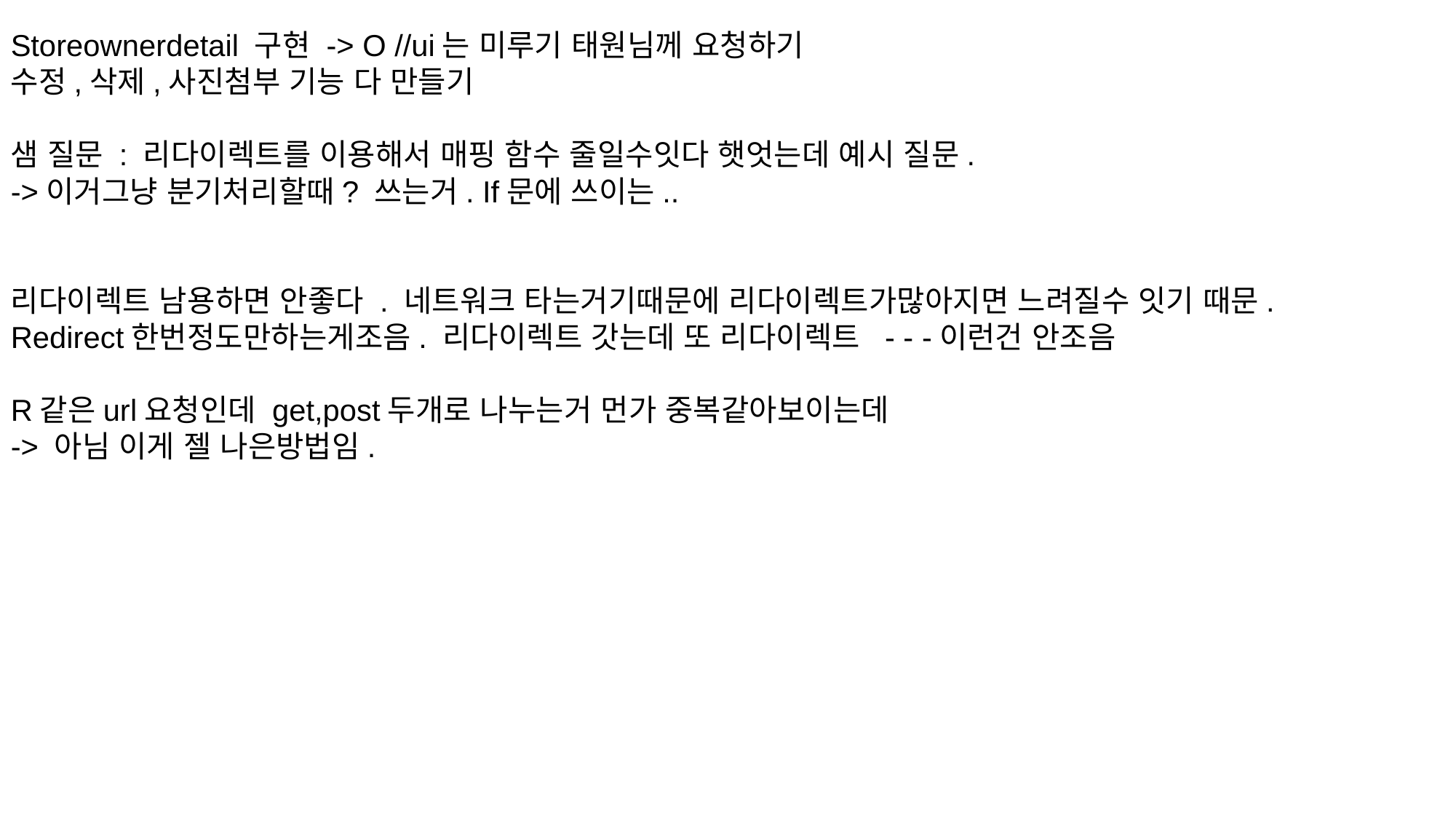

Storeownerdetail 구현 -> O //ui는 미루기 태원님께 요청하기
수정,삭제,사진첨부 기능 다 만들기

샘 질문 : 리다이렉트를 이용해서 매핑 함수 줄일수잇다 햇엇는데 예시 질문.
->이거그냥 분기처리할때? 쓰는거. If문에 쓰이는..

리다이렉트 남용하면 안좋다 . 네트워크 타는거기때문에 리다이렉트가많아지면 느려질수 잇기 때문.
Redirect한번정도만하는게조음. 리다이렉트 갓는데 또 리다이렉트  - - -이런건 안조음

R같은url요청인데 get,post두개로 나누는거 먼가 중복같아보이는데
-> 아님 이게 젤 나은방법임.